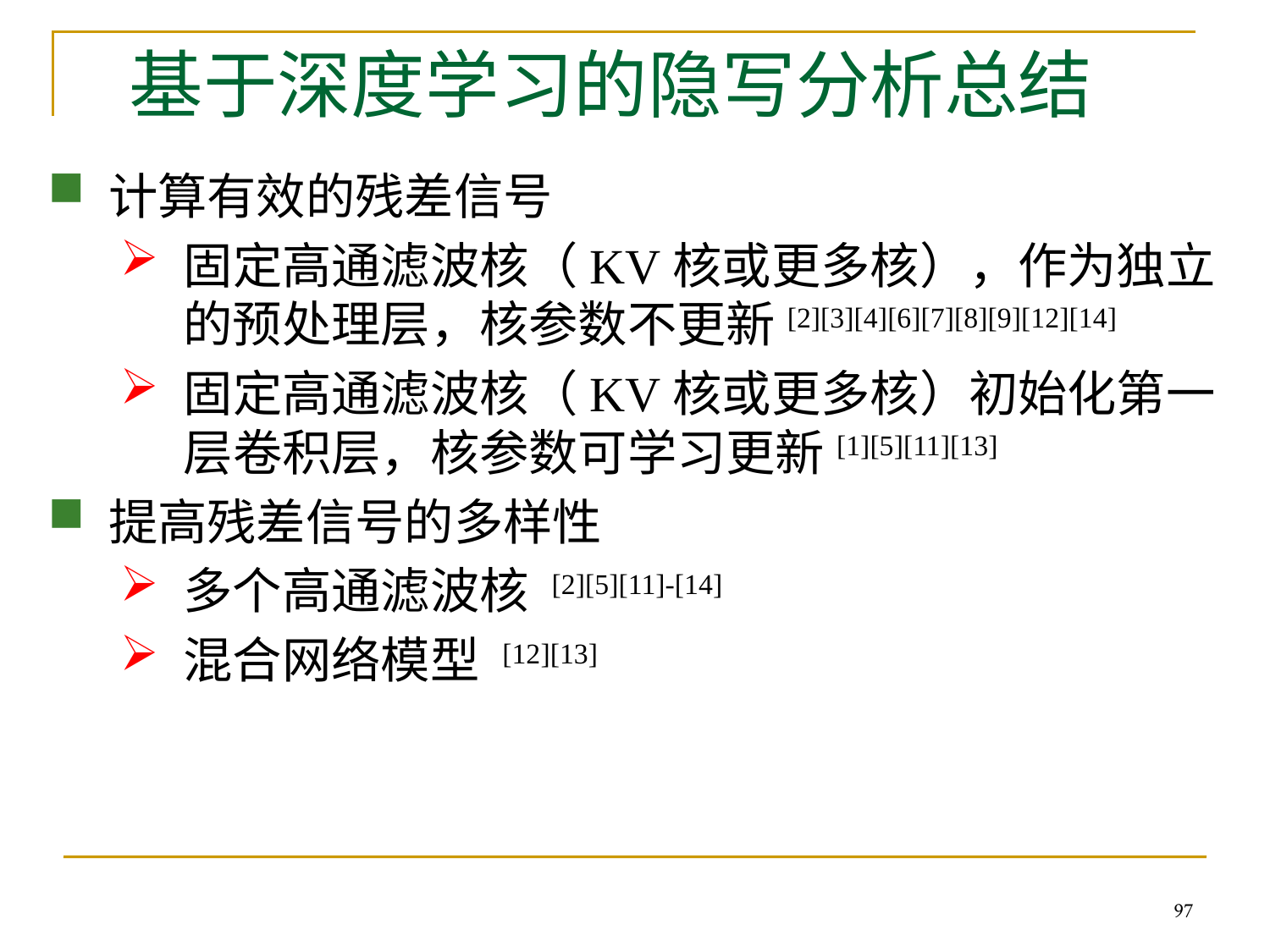

# 基于深度学习的隐写分析总结
计算有效的残差信号
固定高通滤波核（KV核或更多核），作为独立的预处理层，核参数不更新[2][3][4][6][7][8][9][12][14]
固定高通滤波核（KV核或更多核）初始化第一层卷积层，核参数可学习更新[1][5][11][13]
提高残差信号的多样性
多个高通滤波核 [2][5][11]-[14]
混合网络模型 [12][13]
97